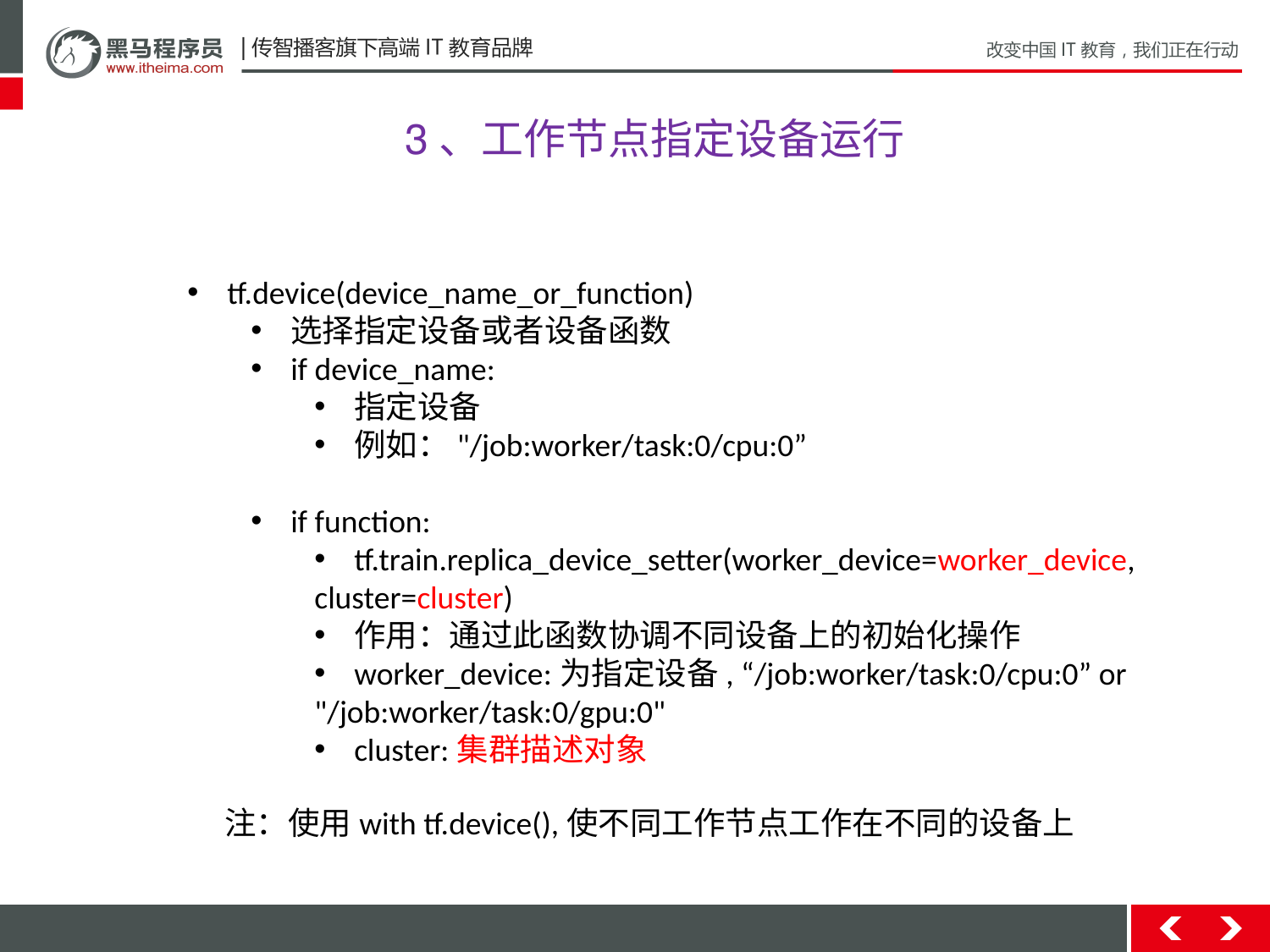

3、工作节点指定设备运行
tf.device(device_name_or_function)
选择指定设备或者设备函数
if device_name:
指定设备
例如："/job:worker/task:0/cpu:0”

if function:
tf.train.replica_device_setter(worker_device=worker_device,
cluster=cluster)
作用：通过此函数协调不同设备上的初始化操作
worker_device:为指定设备, “/job:worker/task:0/cpu:0” or
"/job:worker/task:0/gpu:0"
cluster:集群描述对象
注：使用with tf.device(),使不同工作节点工作在不同的设备上